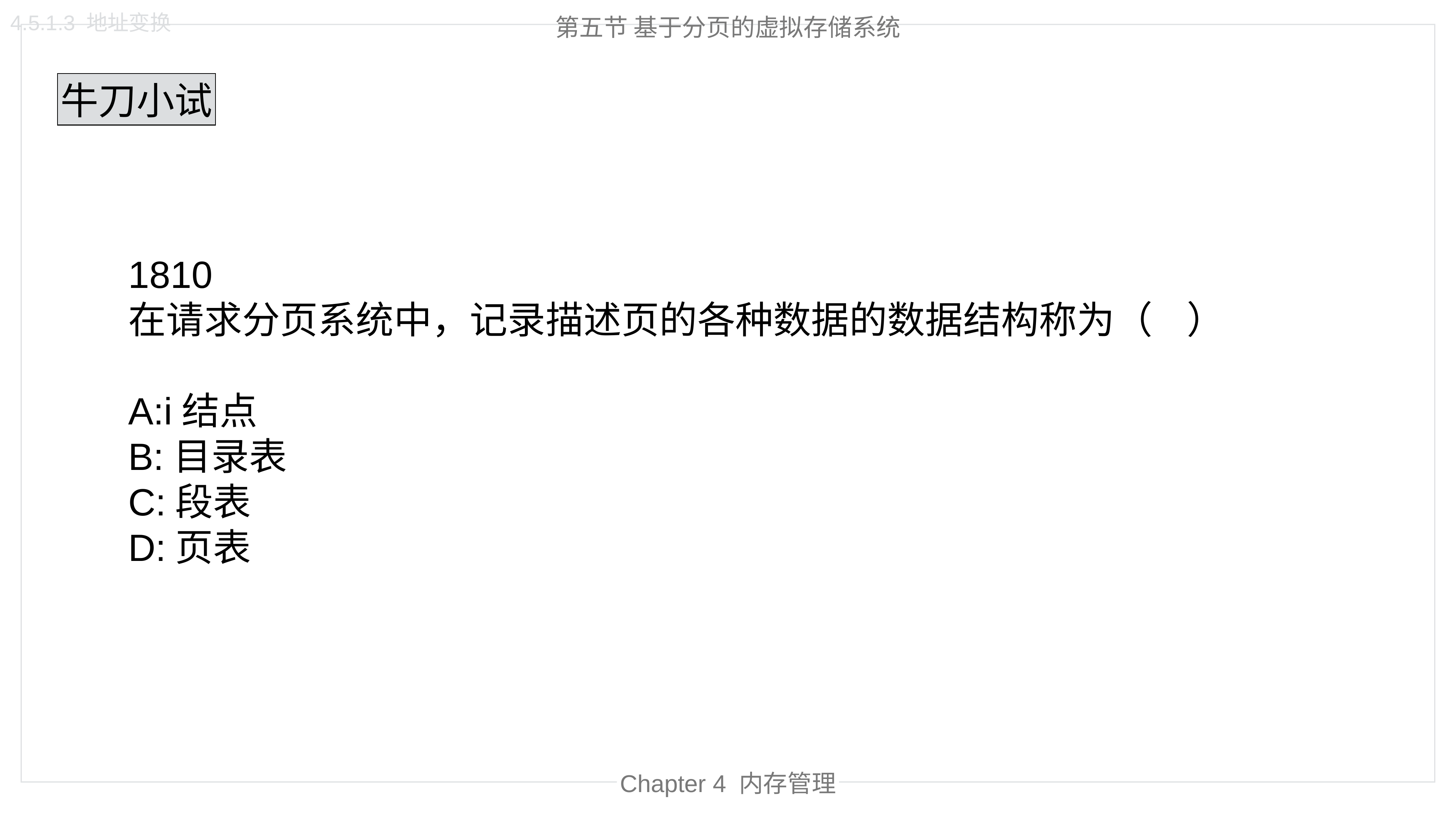

4.5.1.3 地址变换
第五节 基于分页的虚拟存储系统

牛刀小试
1810
在请求分页系统中，记录描述页的各种数据的数据结构称为（    ）

A:i结点
B:目录表
C:段表
D:页表
Chapter 4 内存管理